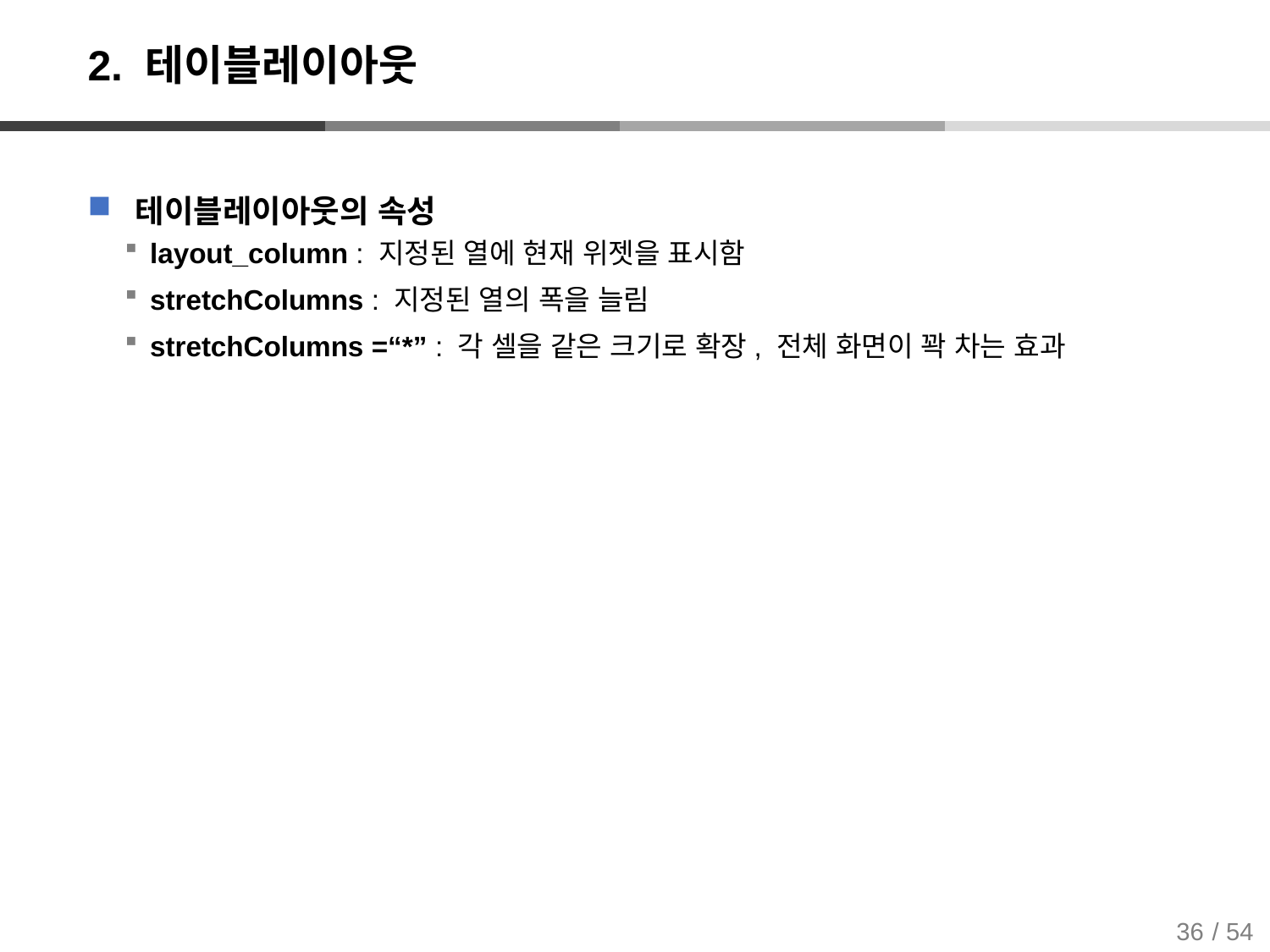

# 2. 테이블레이아웃
테이블레이아웃의 속성
layout_column : 지정된 열에 현재 위젯을 표시함
stretchColumns : 지정된 열의 폭을 늘림
stretchColumns =“*” : 각 셀을 같은 크기로 확장, 전체 화면이 꽉 차는 효과